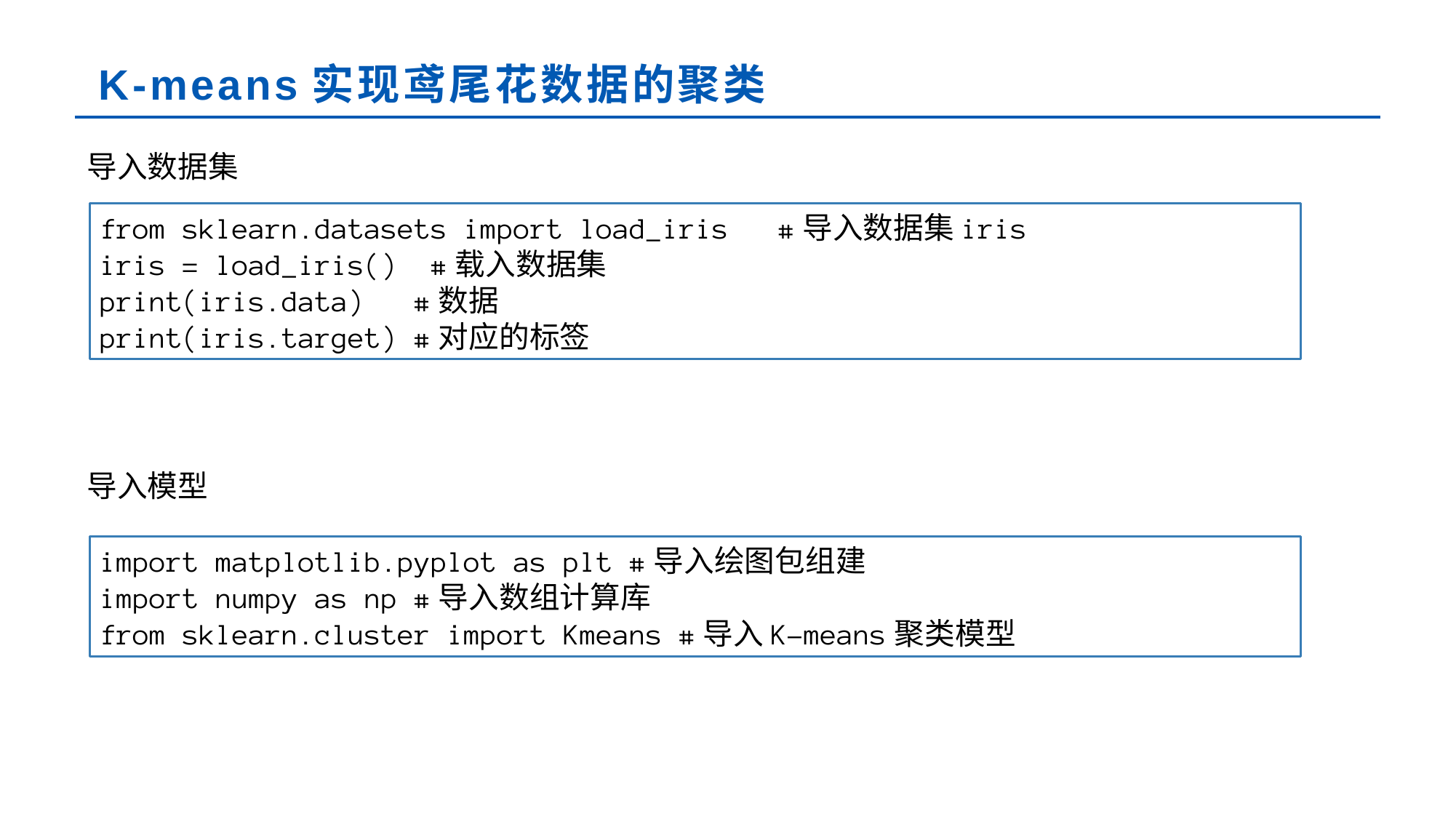

# K-means实现鸢尾花数据的聚类
导入数据集
from sklearn.datasets import load_iris   #导入数据集iris
iris = load_iris()  #载入数据集
print(iris.data)   #数据
print(iris.target) #对应的标签
导入模型
import matplotlib.pyplot as plt #导入绘图包组建
import numpy as np #导入数组计算库
from sklearn.cluster import Kmeans #导入K-means聚类模型
29